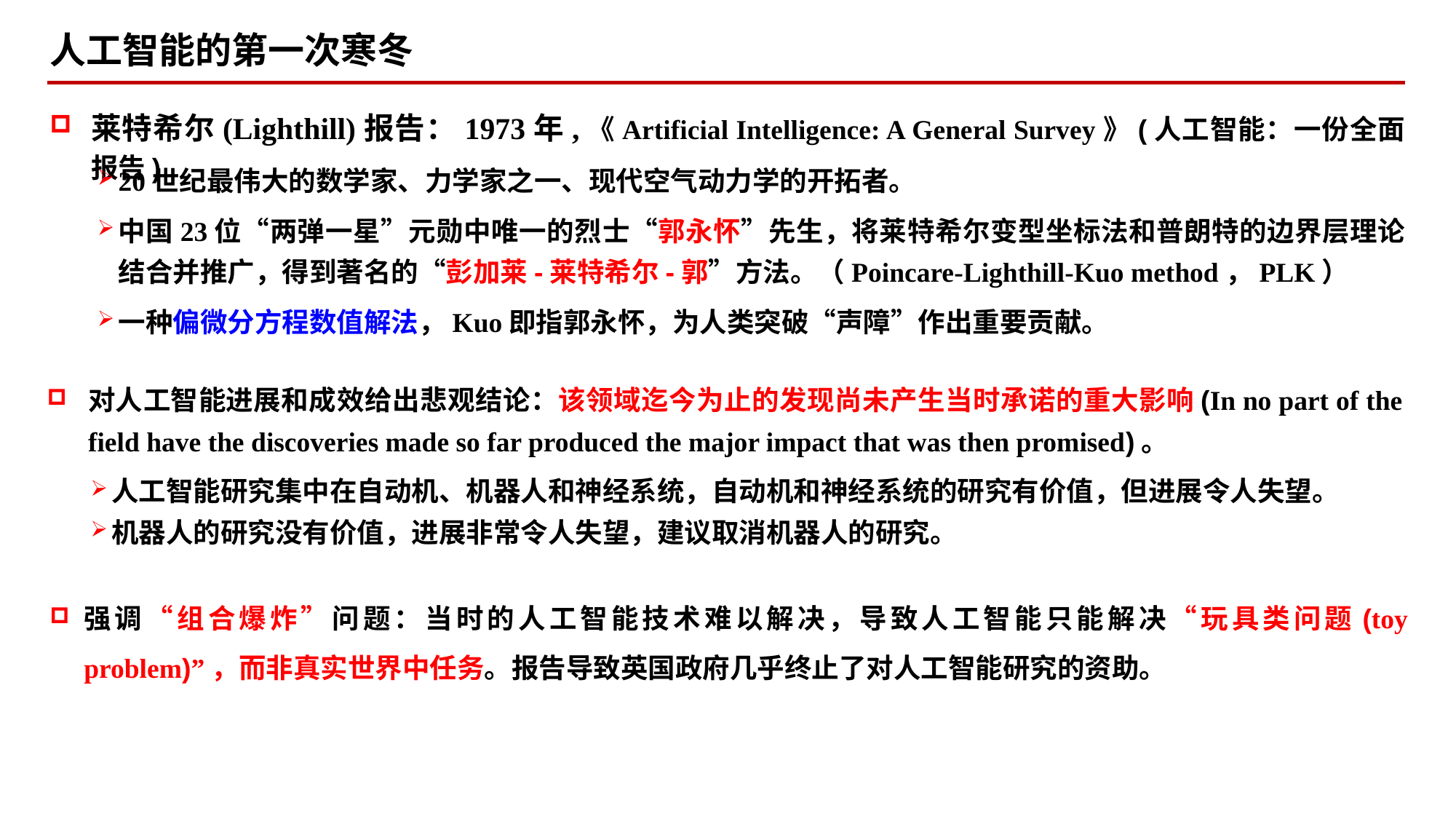

人工智能的第一次寒冬
莱特希尔(Lighthill)报告：1973年,《Artificial Intelligence: A General Survey》(人工智能：一份全面报告)
20世纪最伟大的数学家、力学家之一、现代空气动力学的开拓者。
中国23位“两弹一星”元勋中唯一的烈士“郭永怀”先生，将莱特希尔变型坐标法和普朗特的边界层理论结合并推广，得到著名的“彭加莱-莱特希尔-郭”方法。（Poincare-Lighthill-Kuo method，PLK）
一种偏微分方程数值解法，Kuo即指郭永怀，为人类突破“声障”作出重要贡献。

对人工智能进展和成效给出悲观结论：该领域迄今为止的发现尚未产生当时承诺的重大影响(In no part of the field have the discoveries made so far produced the major impact that was then promised)。
人工智能研究集中在自动机、机器人和神经系统，自动机和神经系统的研究有价值，但进展令人失望。
机器人的研究没有价值，进展非常令人失望，建议取消机器人的研究。
强调“组合爆炸”问题：当时的人工智能技术难以解决，导致人工智能只能解决“玩具类问题(toy problem)”，而非真实世界中任务。报告导致英国政府几乎终止了对人工智能研究的资助。